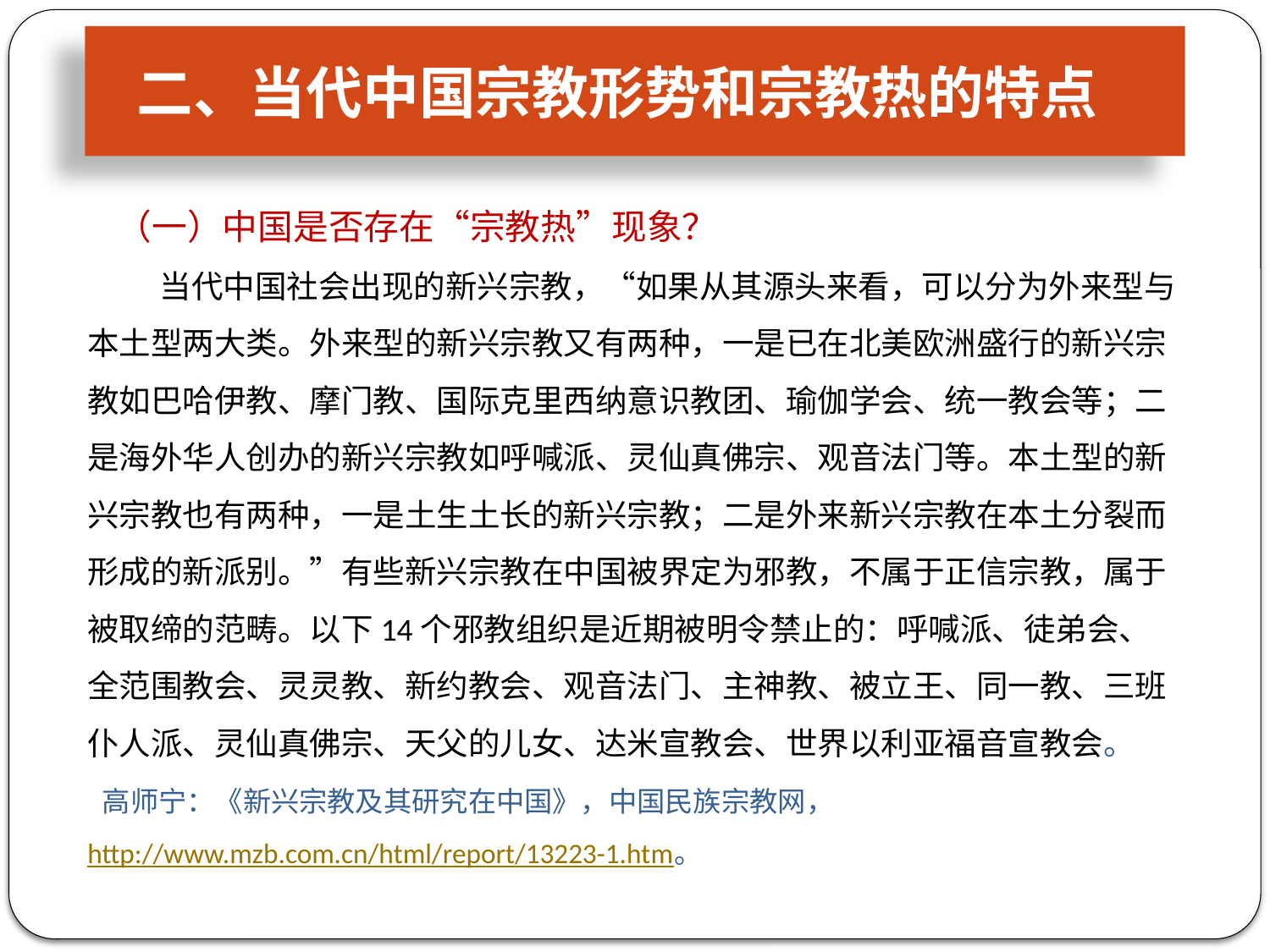

二、当代中国宗教形势和宗教热的特点
   （一）中国是否存在“宗教热”现象？
         当代中国社会出现的新兴宗教，“如果从其源头来看，可以分为外来型与本土型两大类。外来型的新兴宗教又有两种，一是已在北美欧洲盛行的新兴宗教如巴哈伊教、摩门教、国际克里西纳意识教团、瑜伽学会、统一教会等；二是海外华人创办的新兴宗教如呼喊派、灵仙真佛宗、观音法门等。本土型的新兴宗教也有两种，一是土生土长的新兴宗教；二是外来新兴宗教在本土分裂而形成的新派别。”有些新兴宗教在中国被界定为邪教，不属于正信宗教，属于被取缔的范畴。以下14个邪教组织是近期被明令禁止的：呼喊派、徒弟会、全范围教会、灵灵教、新约教会、观音法门、主神教、被立王、同一教、三班仆人派、灵仙真佛宗、天父的儿女、达米宣教会、世界以利亚福音宣教会。
 高师宁：《新兴宗教及其研究在中国》，中国民族宗教网，http://www.mzb.com.cn/html/report/13223-1.htm。